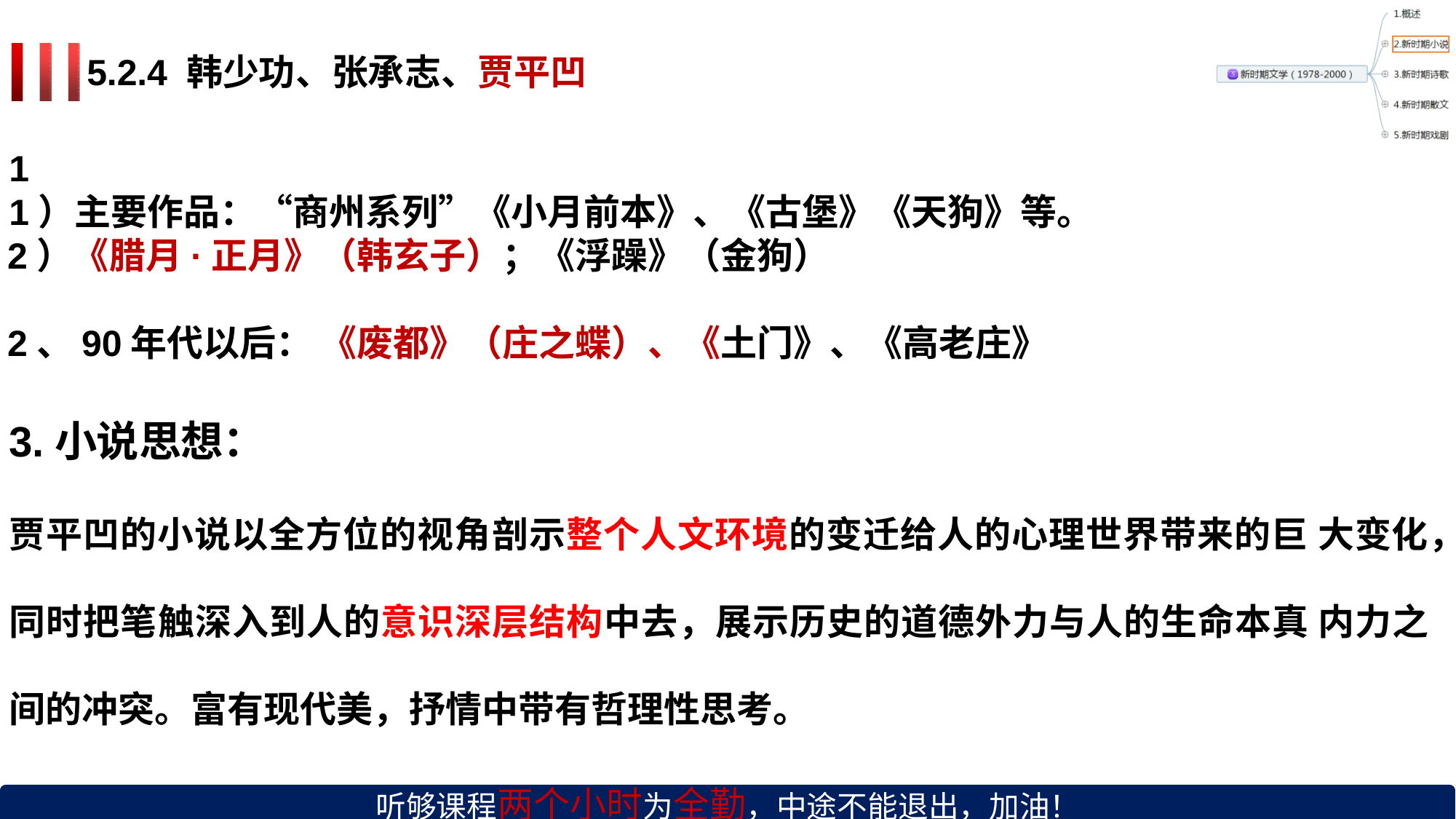

5.2.4 韩少功、张承志、贾平凹

1
1）主要作品：“商州系列”《小月前本》、《古堡》《天狗》等。
2）《腊月·正月》（韩玄子）；《浮躁》（金狗）

2、90年代以后： 《废都》（庄之蝶）、《土门》、《高老庄》

3.小说思想：
贾平凹的小说以全方位的视角剖示整个人文环境的变迁给人的心理世界带来的巨 大变化，同时把笔触深入到人的意识深层结构中去，展示历史的道德外力与人的生命本真 内力之间的冲突。富有现代美，抒情中带有哲理性思考。

听够课程两个小时为全勤，中途不能退出，加油！